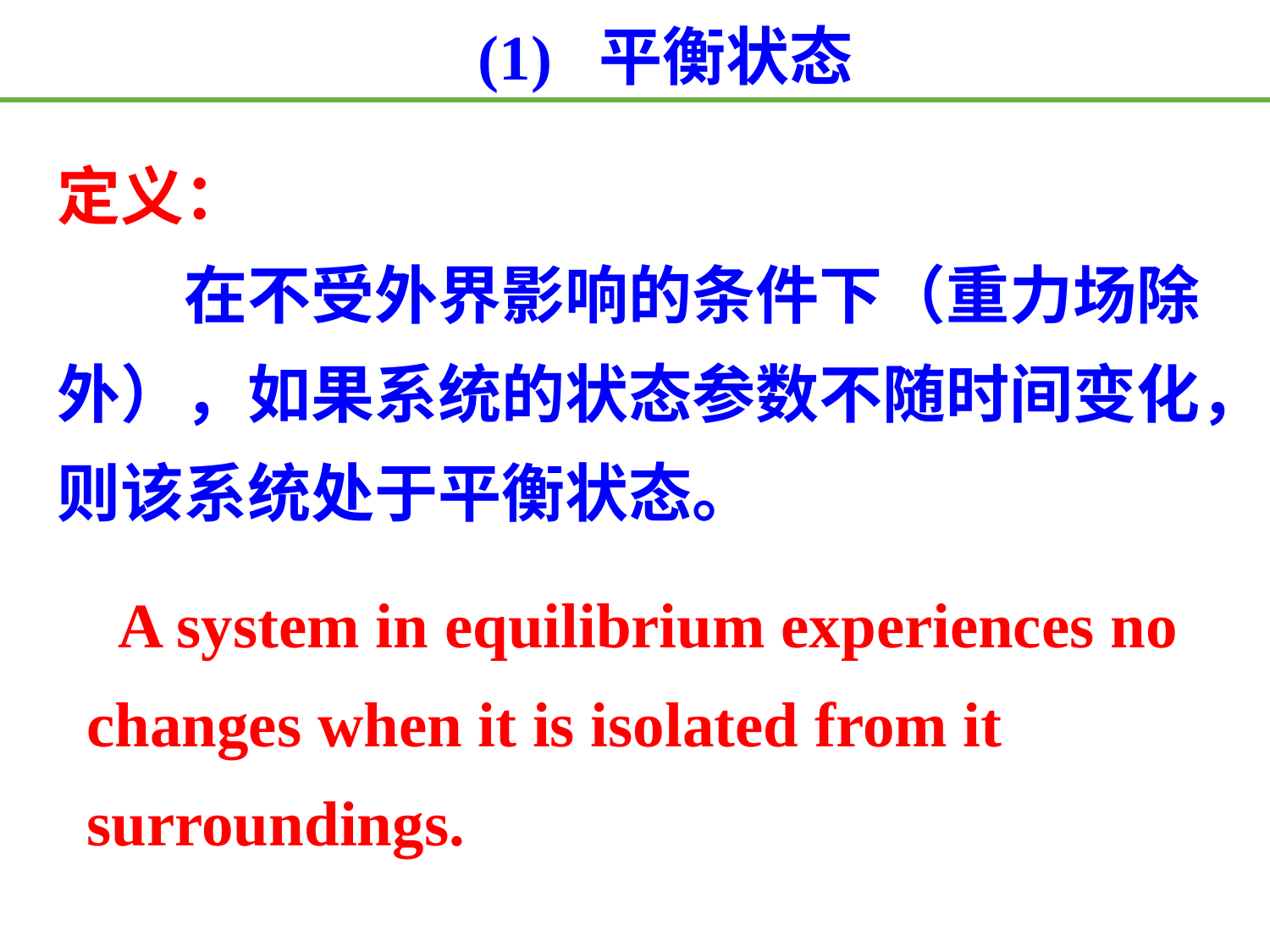

(1)  平衡状态
定义：
　　在不受外界影响的条件下（重力场除外），如果系统的状态参数不随时间变化，则该系统处于平衡状态。
  A system in equilibrium experiences no changes when it is isolated from it surroundings.